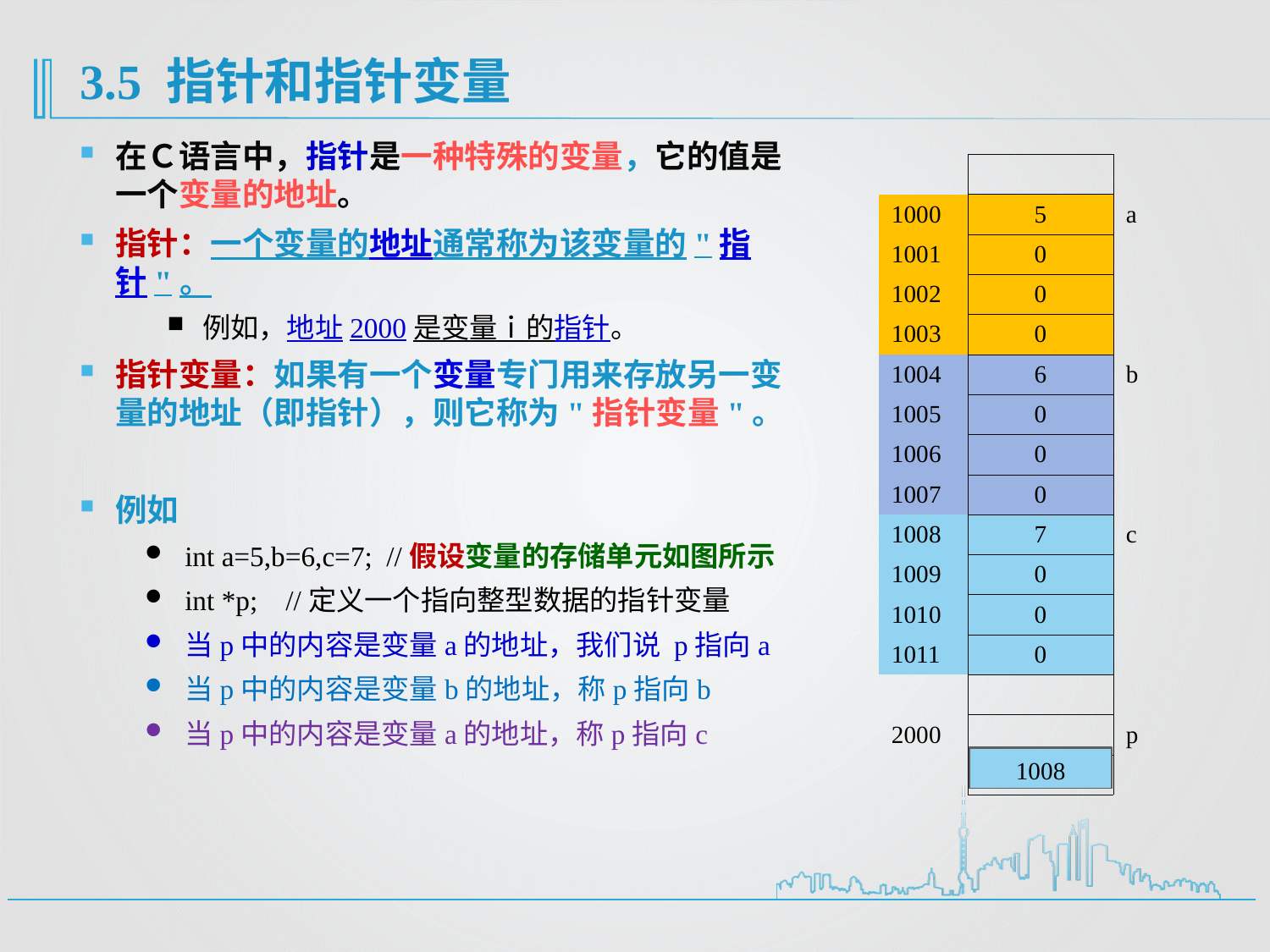

# 3.5 指针和指针变量
在Ｃ语言中，指针是一种特殊的变量，它的值是一个变量的地址。
指针：一个变量的地址通常称为该变量的"指针"。
例如，地址2000是变量ｉ的指针。
指针变量：如果有一个变量专门用来存放另一变量的地址（即指针），则它称为"指针变量"。

例如
int a=5,b=6,c=7;  //假设变量的存储单元如图所示
int *p;    //定义一个指向整型数据的指针变量
当p中的内容是变量a的地址，我们说 p指向a
当p中的内容是变量b的地址，称p指向b
当p中的内容是变量a的地址，称p指向c

|  |  |  |
| --- | --- | --- |
| 1000 | 5 | a |
| 1001 | 0 |  |
| 1002 | 0 |  |
| 1003 | 0 |  |
| 1004 | 6 | b |
| 1005 | 0 |  |
| 1006 | 0 |  |
| 1007 | 0 |  |
| 1008 | 7 | c |
| 1009 | 0 |  |
| 1010 | 0 |  |
| 1011 | 0 |  |
|  |  |  |
| 2000 |  | p |
|  |  |  |
1000
1004
1008